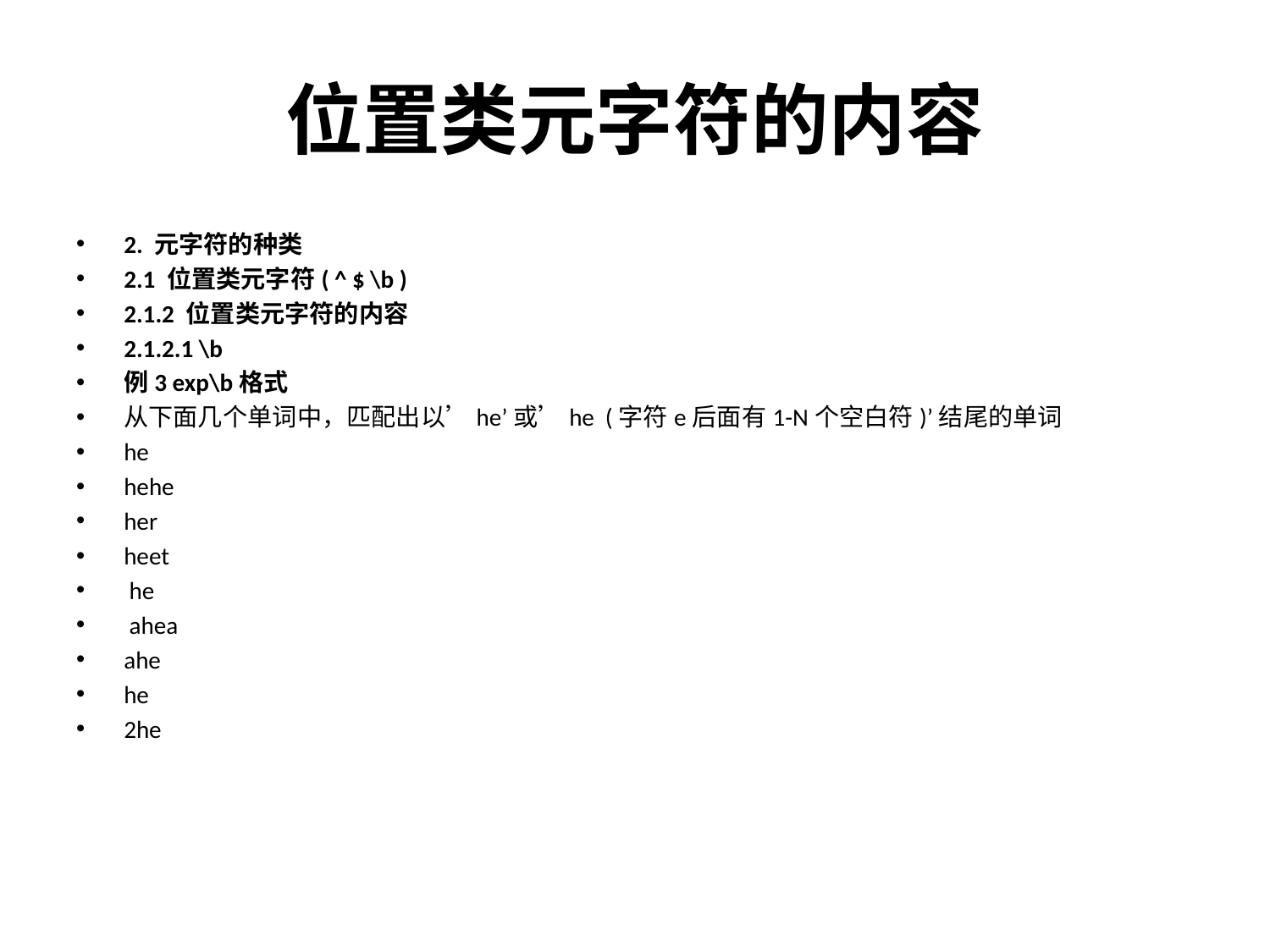

# 位置类元字符的内容
2. 元字符的种类
2.1 位置类元字符( ^ $ \b )
2.1.2 位置类元字符的内容
2.1.2.1 \b
例3 exp\b格式
从下面几个单词中，匹配出以’he’或’he  (字符e后面有1-N个空白符)’结尾的单词
he
hehe
her
heet
 he
 ahea
ahe
he
2he